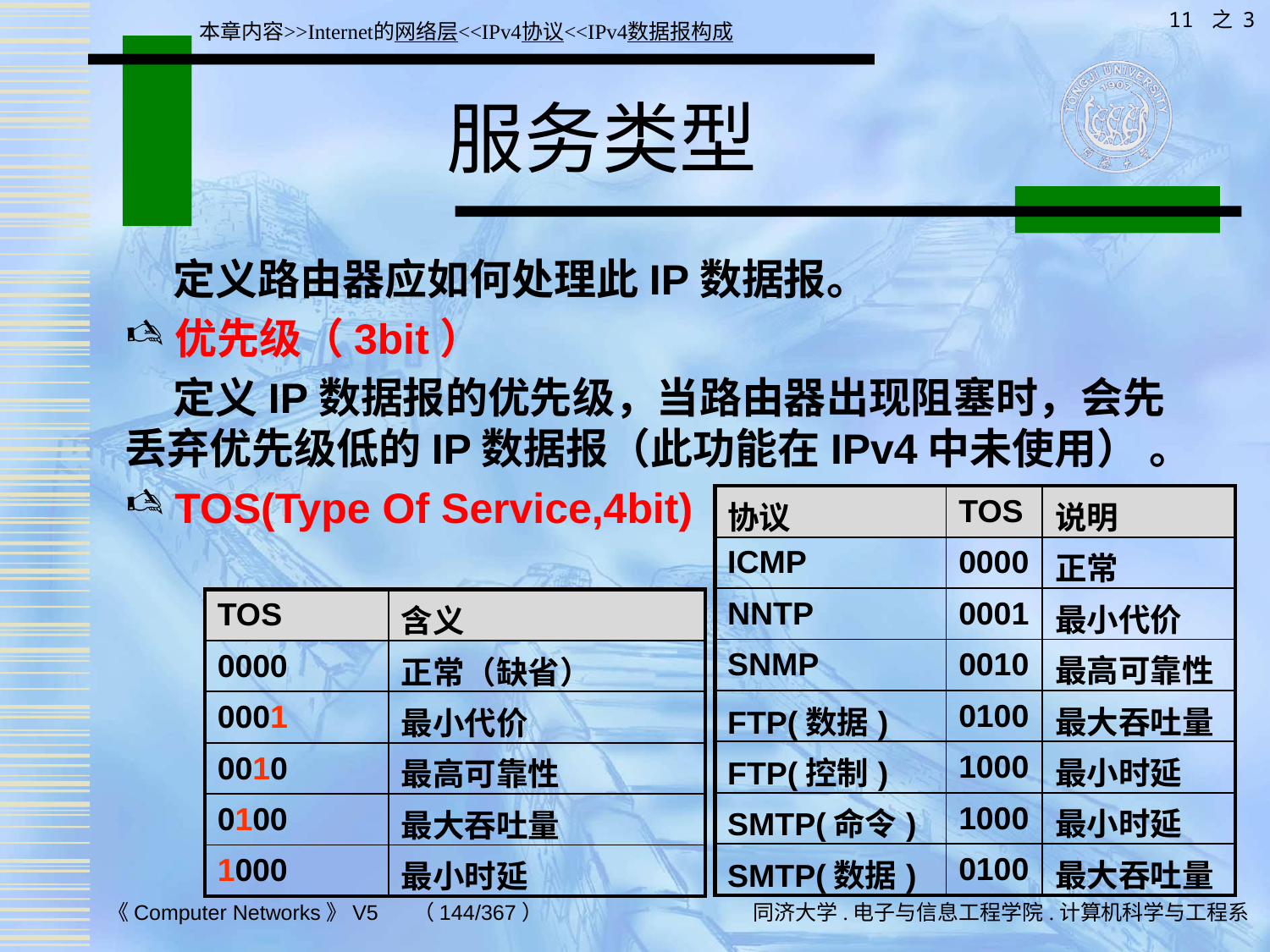

11 之 3
本章内容>>Internet的网络层<<IPv4协议<<IPv4数据报构成
# 服务类型
    定义路由器应如何处理此IP数据报。
优先级（3bit）
    定义IP数据报的优先级，当路由器出现阻塞时，会先丢弃优先级低的IP数据报（此功能在IPv4中未使用） 。
TOS(Type Of Service,4bit)

| 协议 | TOS | 说明 |
| --- | --- | --- |
| ICMP | 0000 | 正常 |
| NNTP | 0001 | 最小代价 |
| SNMP | 0010 | 最高可靠性 |
| FTP(数据) | 0100 | 最大吞吐量 |
| FTP(控制) | 1000 | 最小时延 |
| SMTP(命令) | 1000 | 最小时延 |
| SMTP(数据) | 0100 | 最大吞吐量 |
| TOS | 含义 |
| --- | --- |
| 0000 | 正常（缺省） |
| 0001 | 最小代价 |
| 0010 | 最高可靠性 |
| 0100 | 最大吞吐量 |
| 1000 | 最小时延 |